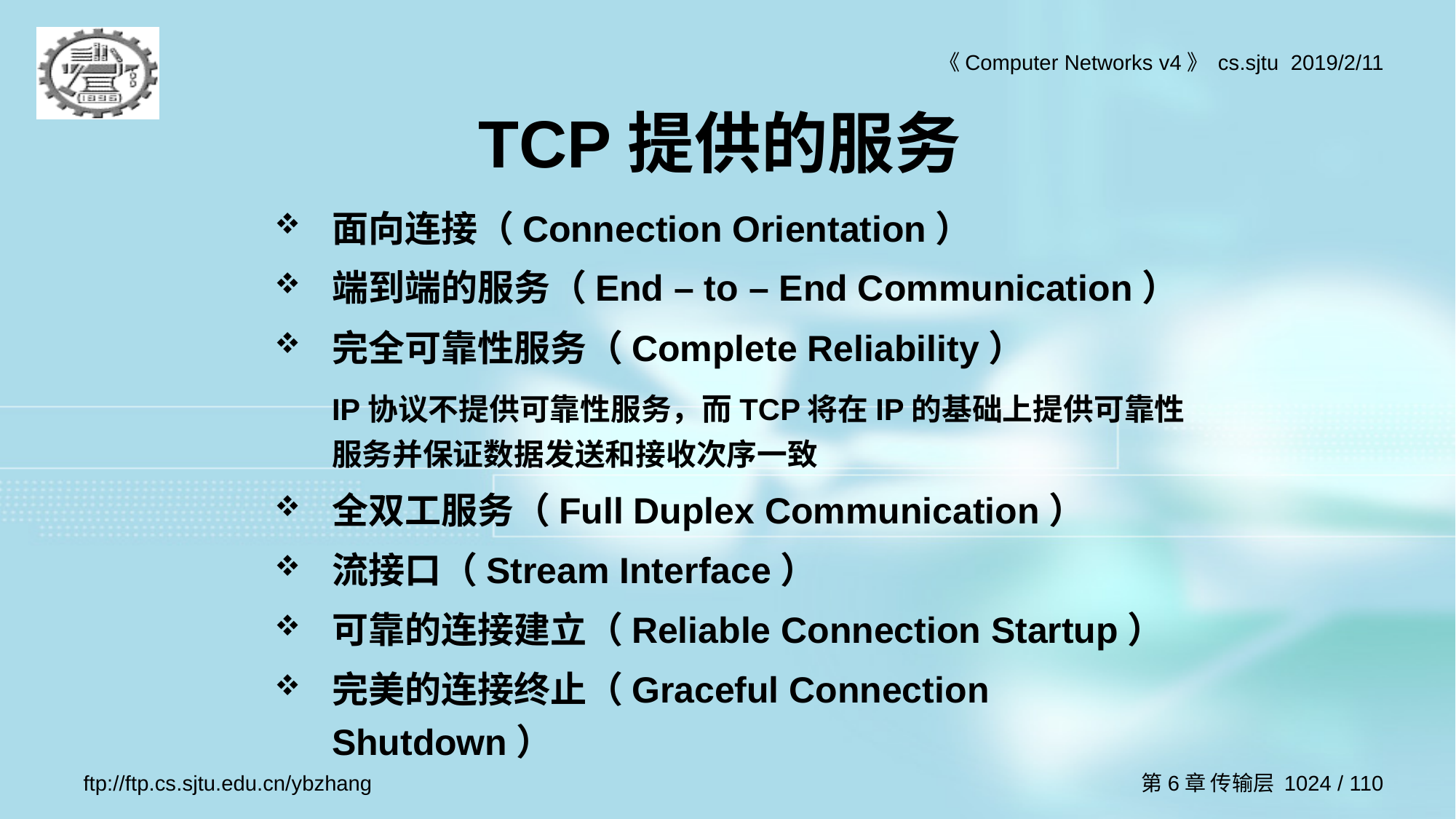

# TCP提供的服务
面向连接（Connection Orientation）
端到端的服务（End – to – End Communication）
完全可靠性服务（Complete Reliability）
 	IP协议不提供可靠性服务，而TCP将在IP的基础上提供可靠性服务并保证数据发送和接收次序一致
全双工服务（Full Duplex Communication）
流接口（Stream Interface）
可靠的连接建立（Reliable Connection Startup）
完美的连接终止（Graceful Connection Shutdown）